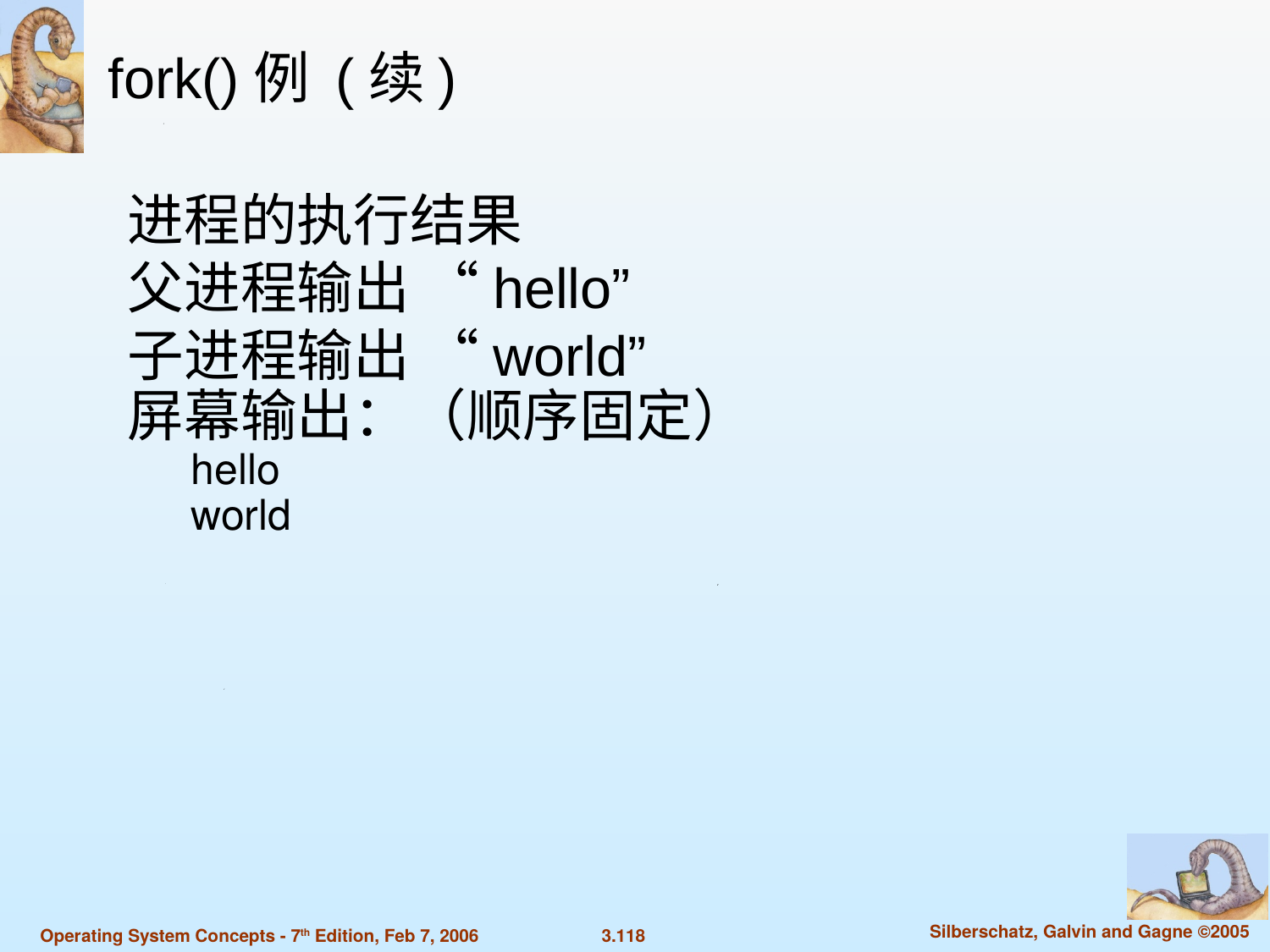

fork()例 (续)
进程的执行结果
父进程输出 “hello”
子进程输出 “world”
屏幕输出：（顺序固定）
hello
world